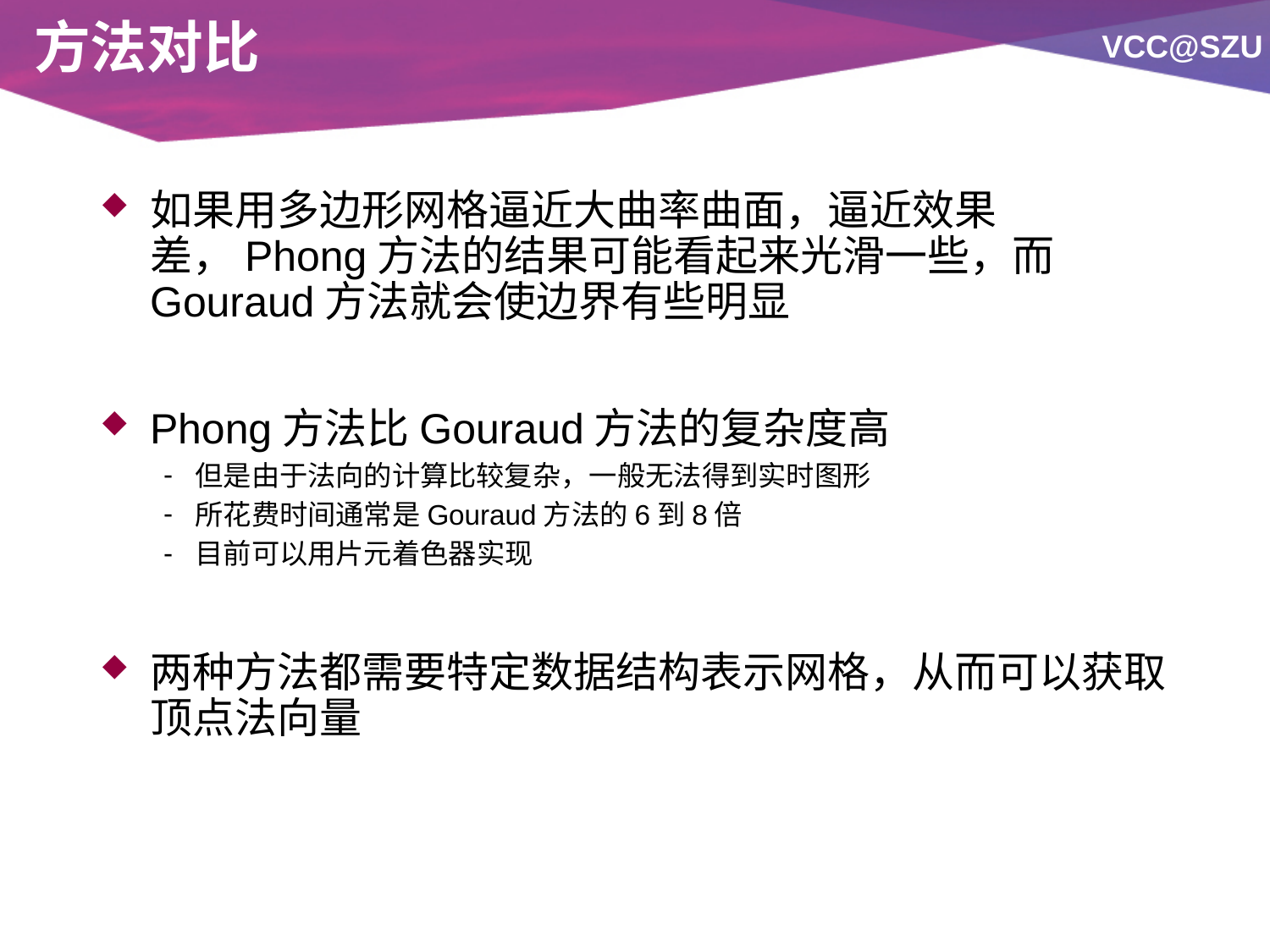

# 方法对比
如果用多边形网格逼近大曲率曲面，逼近效果差，Phong方法的结果可能看起来光滑一些，而Gouraud方法就会使边界有些明显

Phong方法比Gouraud方法的复杂度高
但是由于法向的计算比较复杂，一般无法得到实时图形
所花费时间通常是Gouraud方法的6到8倍
目前可以用片元着色器实现

两种方法都需要特定数据结构表示网格，从而可以获取顶点法向量

34